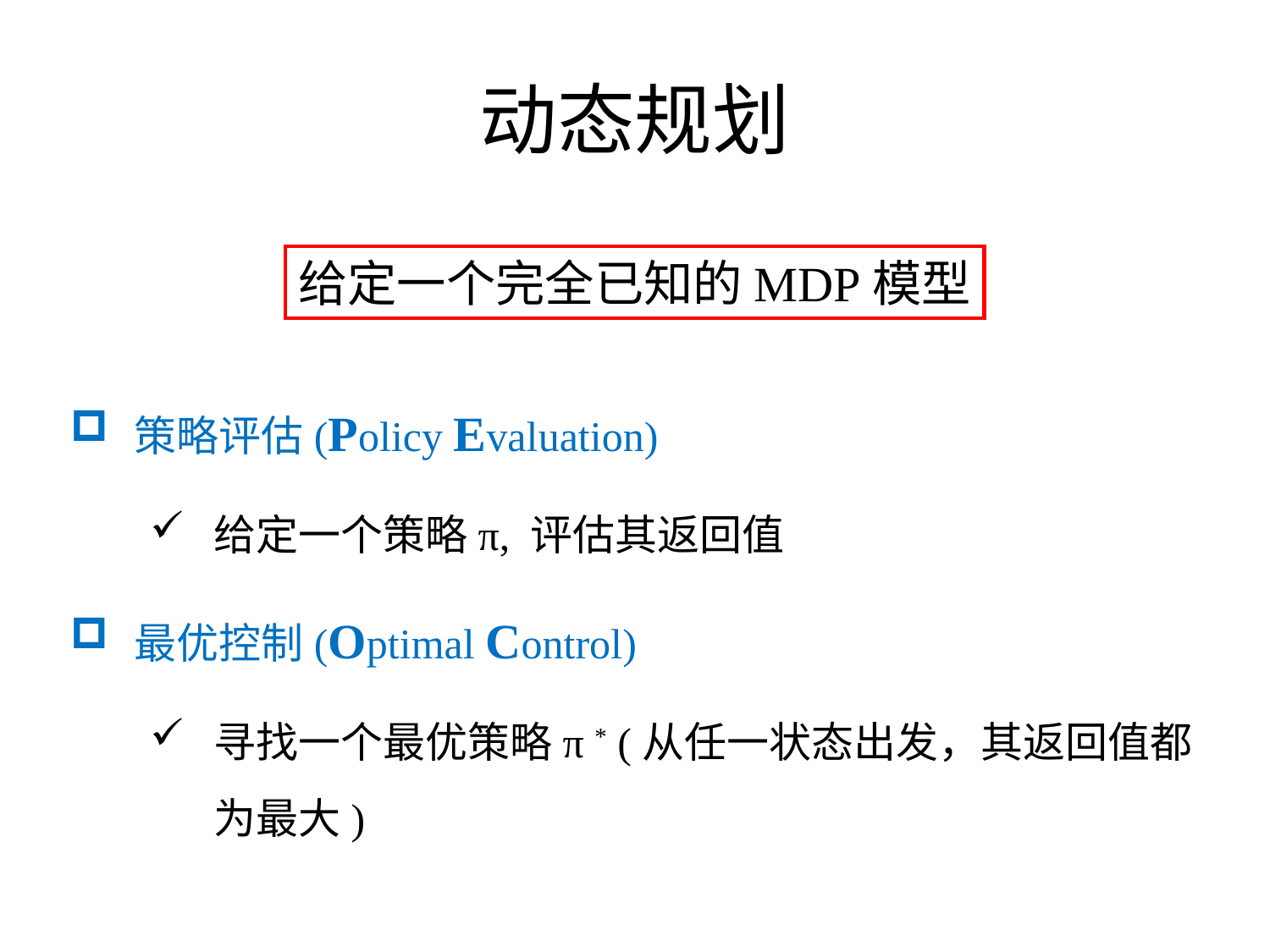

# 动态规划
给定一个完全已知的MDP模型
策略评估(Policy Evaluation)
给定一个策略π, 评估其返回值
最优控制(Optimal Control)
寻找一个最优策略π * (从任一状态出发，其返回值都为最大)